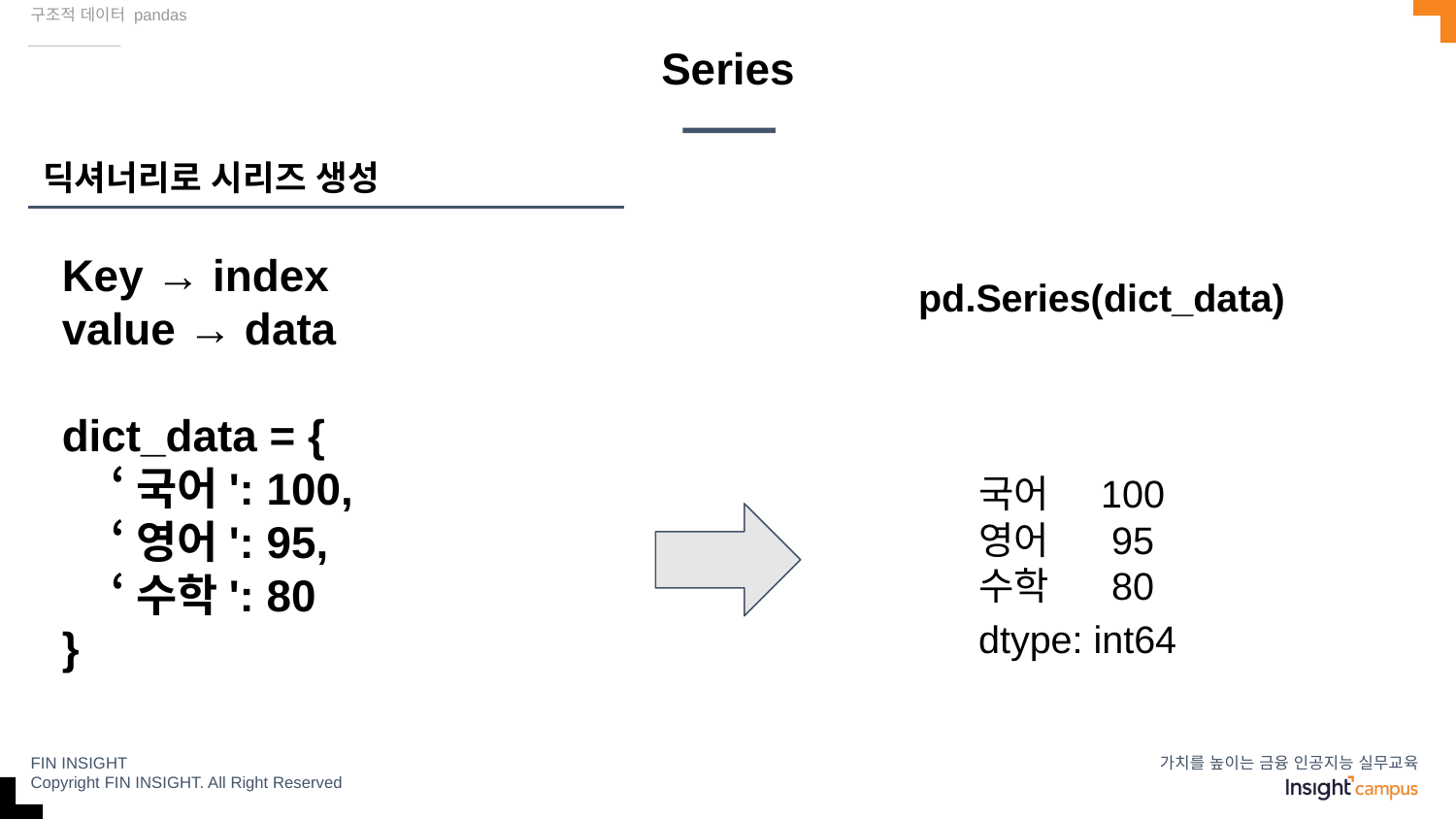

구조적 데이터 pandas
# Series
딕셔너리로 시리즈 생성
Key → index
value → data

dict_data = {
    ‘국어': 100,
    ‘영어': 95,
    ‘수학': 80
}

pd.Series(dict_data)
국어    100
영어     95
수학     80
dtype: int64